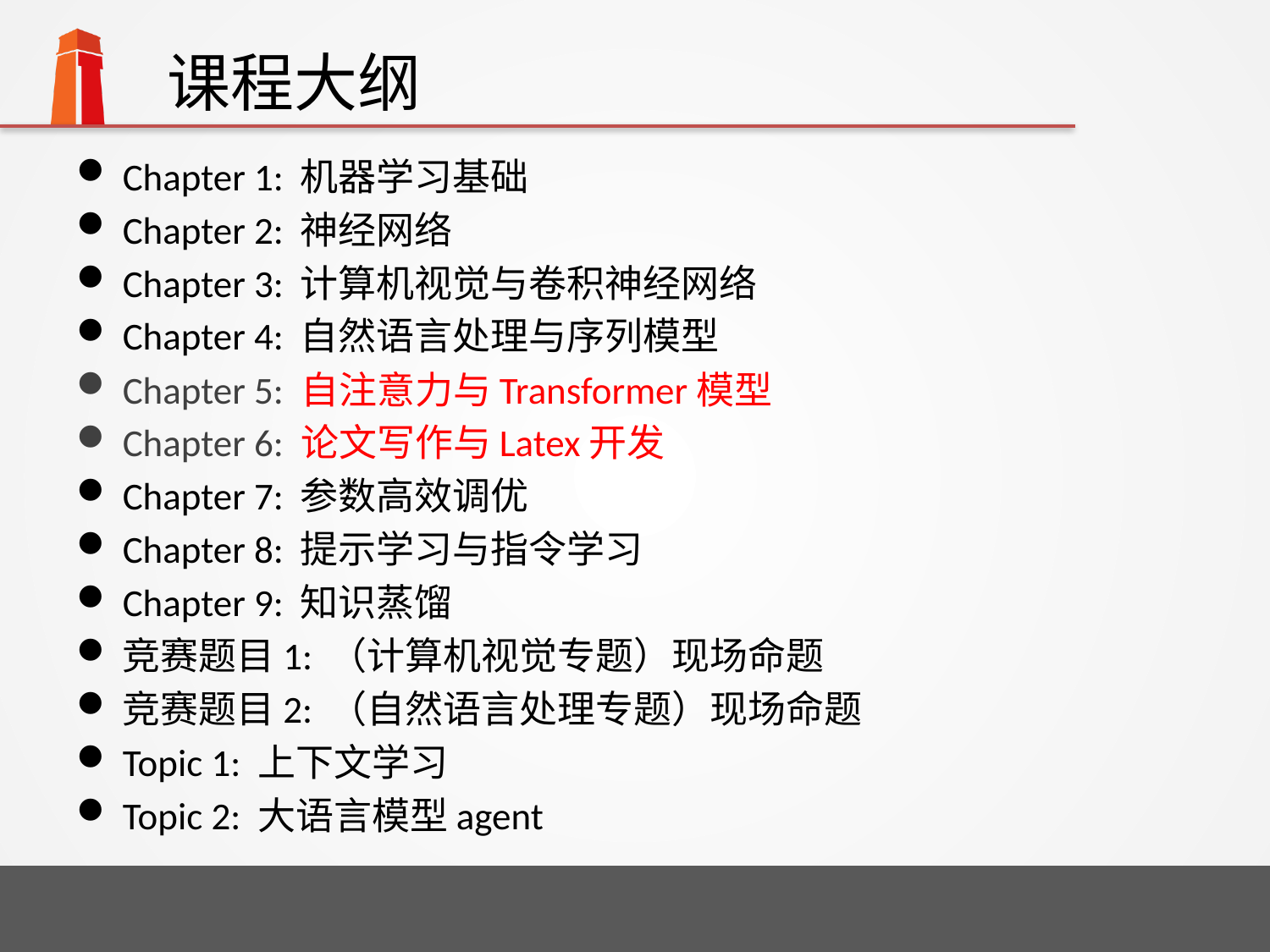

# 课程大纲
Chapter 1: 机器学习基础
Chapter 2: 神经网络
Chapter 3: 计算机视觉与卷积神经网络
Chapter 4: 自然语言处理与序列模型
Chapter 5: 自注意力与Transformer模型
Chapter 6: 论文写作与Latex开发
Chapter 7: 参数高效调优
Chapter 8: 提示学习与指令学习
Chapter 9: 知识蒸馏
竞赛题目1: （计算机视觉专题）现场命题
竞赛题目2: （自然语言处理专题）现场命题
Topic 1: 上下文学习
Topic 2: 大语言模型agent